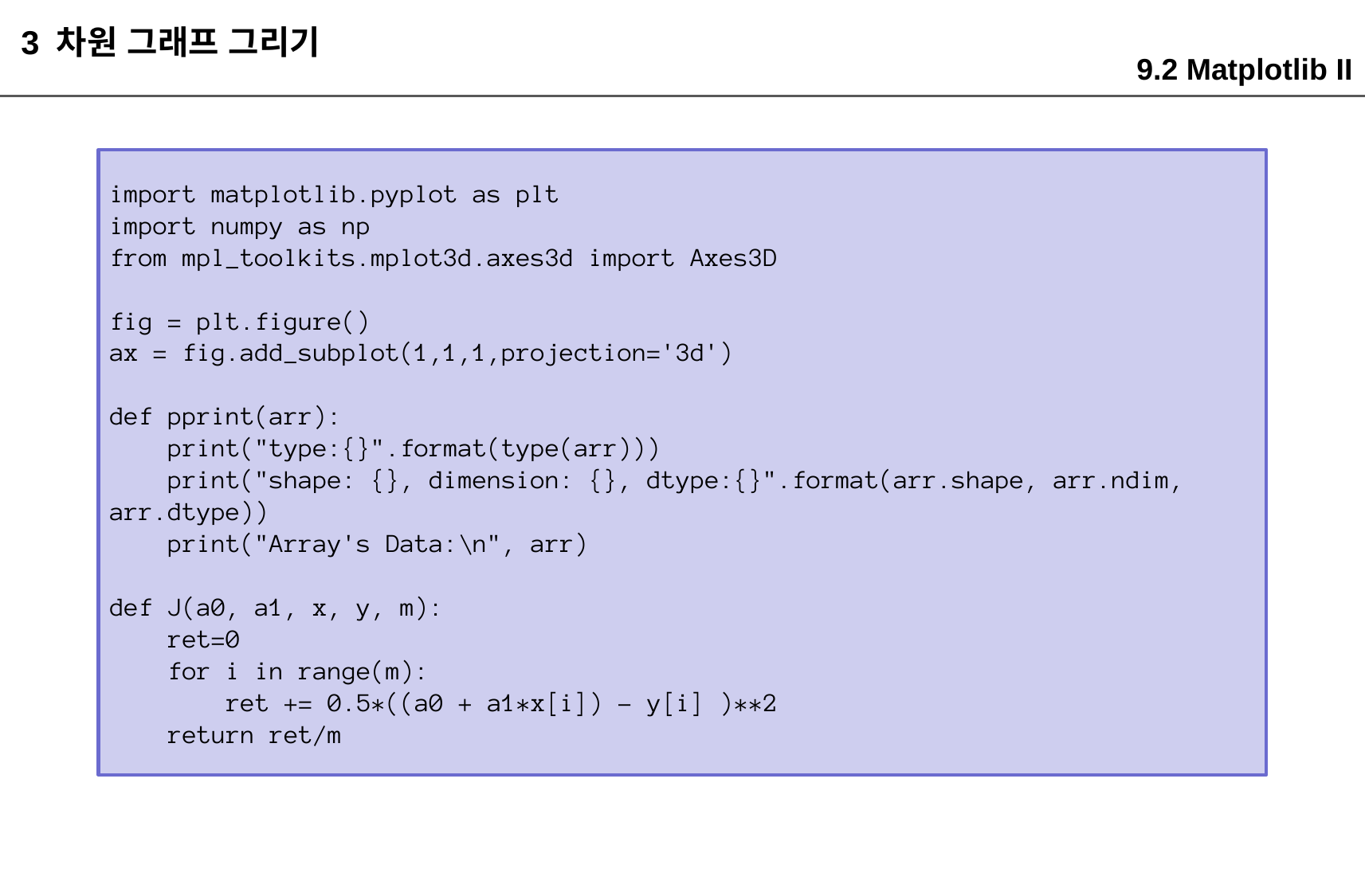

3 차원 그래프 그리기
9.2 Matplotlib II
import matplotlib.pyplot as plt
import numpy as np
from mpl_toolkits.mplot3d.axes3d import Axes3D

fig = plt.figure()
ax = fig.add_subplot(1,1,1,projection='3d')

def pprint(arr):
    print("type:{}".format(type(arr)))
    print("shape: {}, dimension: {}, dtype:{}".format(arr.shape, arr.ndim, arr.dtype))
    print("Array's Data:\n", arr)

def J(a0, a1, x, y, m):
    ret=0
    for i in range(m):
        ret += 0.5*((a0 + a1*x[i]) - y[i] )**2
    return ret/m